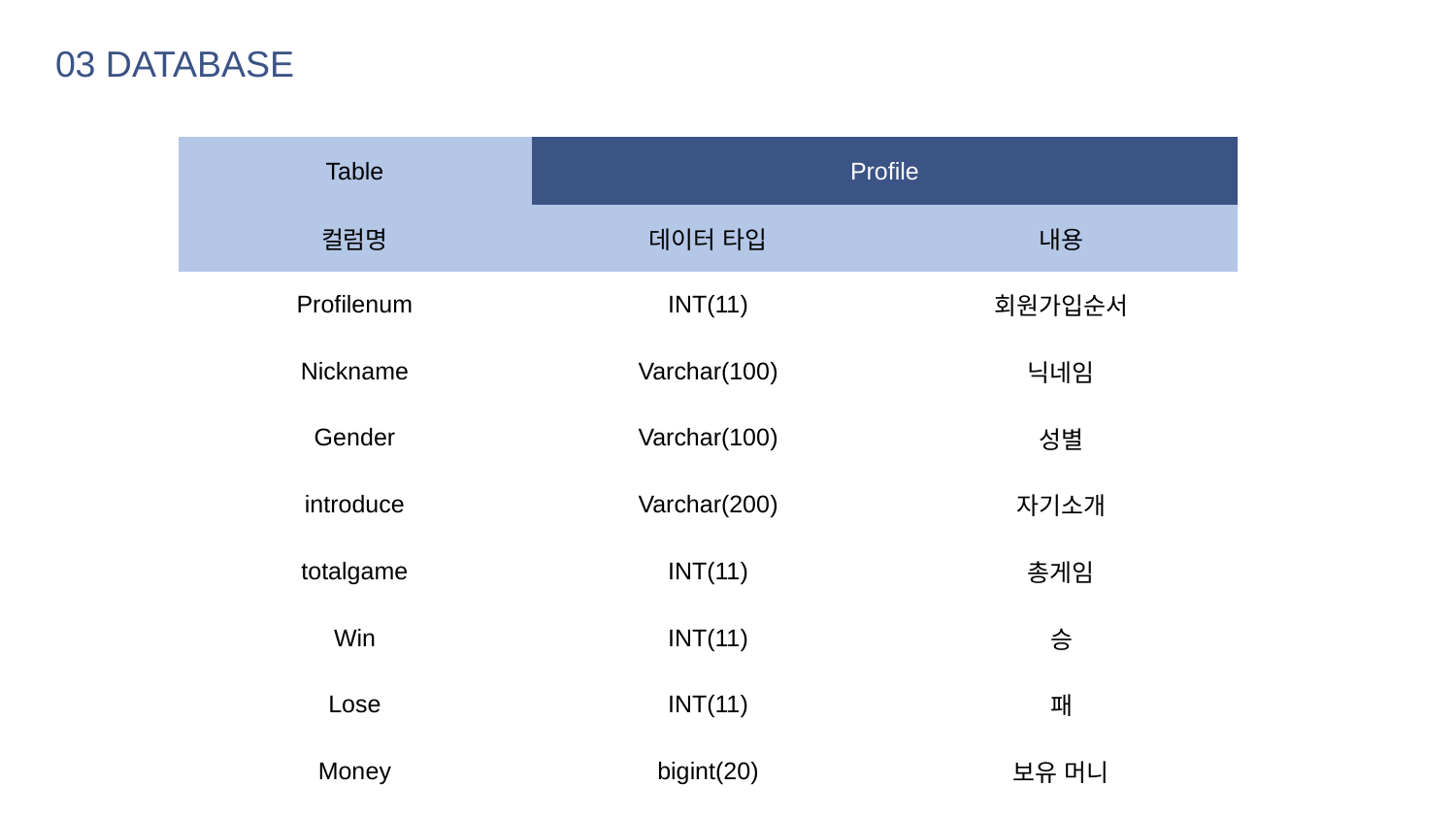

03 DATABASE
| Table | Profile |  |
| --- | --- | --- |
| 컬럼명 | 데이터 타입 | 내용 |
| Profilenum | INT(11) | 회원가입순서 |
| Nickname | Varchar(100) | 닉네임 |
| Gender | Varchar(100) | 성별 |
| introduce | Varchar(200) | 자기소개 |
| totalgame | INT(11) | 총게임 |
| Win | INT(11) | 승 |
| Lose | INT(11) | 패 |
| Money | bigint(20) | 보유 머니 |